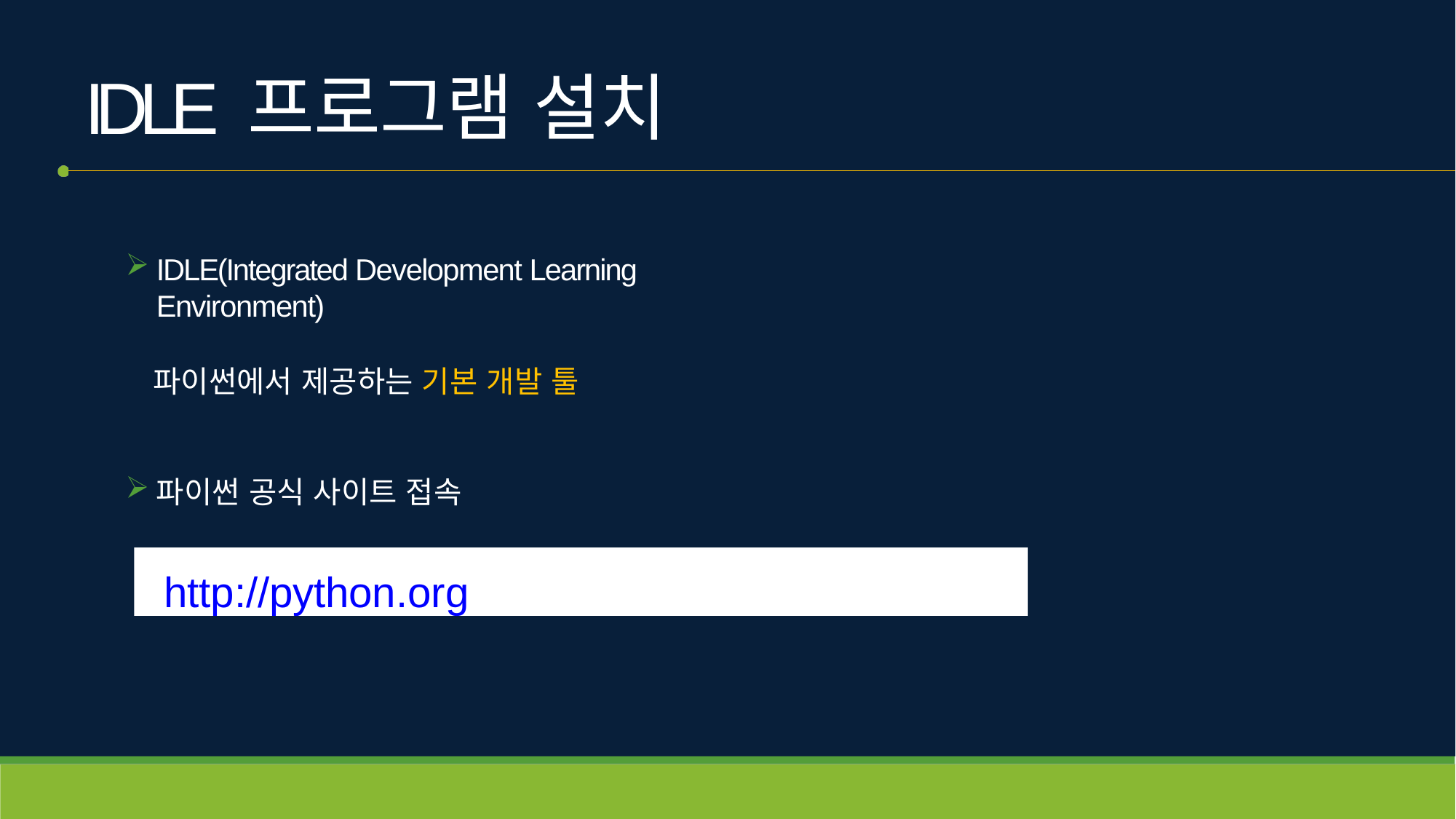

# IDLE 프로그램 설치

IDLE(Integrated Development Learning Environment)

파이썬에서 제공하는 기본 개발 툴
파이썬 공식 사이트 접속
http://python.org